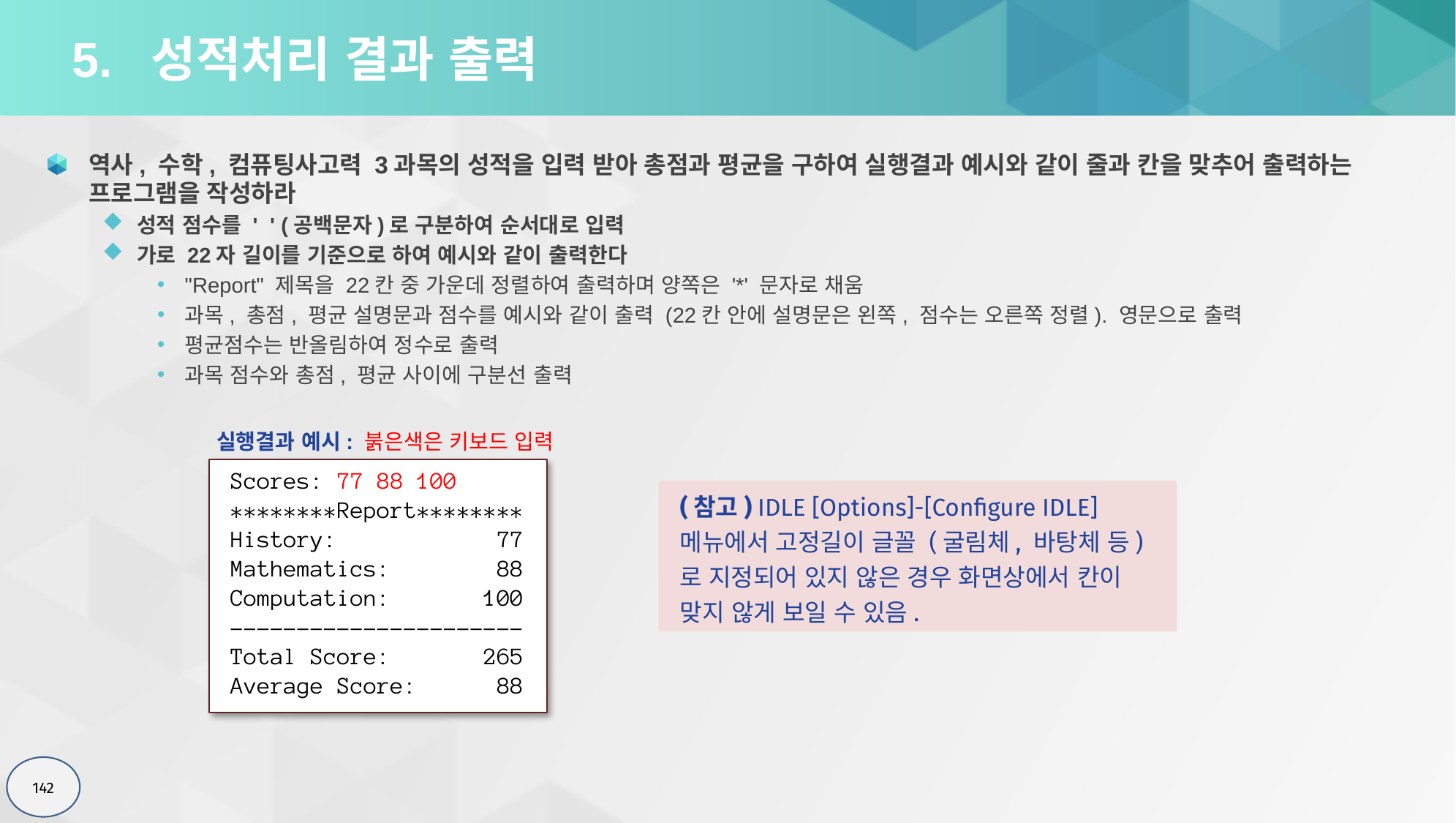

# 5.  성적처리 결과 출력
역사, 수학, 컴퓨팅사고력 3과목의 성적을 입력 받아 총점과 평균을 구하여 실행결과 예시와 같이 줄과 칸을 맞추어 출력하는 프로그램을 작성하라
성적 점수를 '  ' (공백문자)로 구분하여 순서대로 입력
가로 22자 길이를 기준으로 하여 예시와 같이 출력한다
"Report" 제목을 22칸 중 가운데 정렬하여 출력하며 양쪽은 '*' 문자로 채움
과목, 총점, 평균 설명문과 점수를 예시와 같이 출력 (22칸 안에 설명문은 왼쪽, 점수는 오른쪽 정렬). 영문으로 출력
평균점수는 반올림하여 정수로 출력
과목 점수와 총점, 평균 사이에 구분선 출력
실행결과 예시: 붉은색은 키보드 입력
Scores: 77 88 100
********Report********
History:            77
Mathematics:        88
Computation:       100
----------------------
Total Score:       265
Average Score:      88
(참고) IDLE [Options]-[Configure IDLE] 메뉴에서 고정길이 글꼴 (굴림체, 바탕체 등)로 지정되어 있지 않은 경우 화면상에서 칸이 맞지 않게 보일 수 있음.